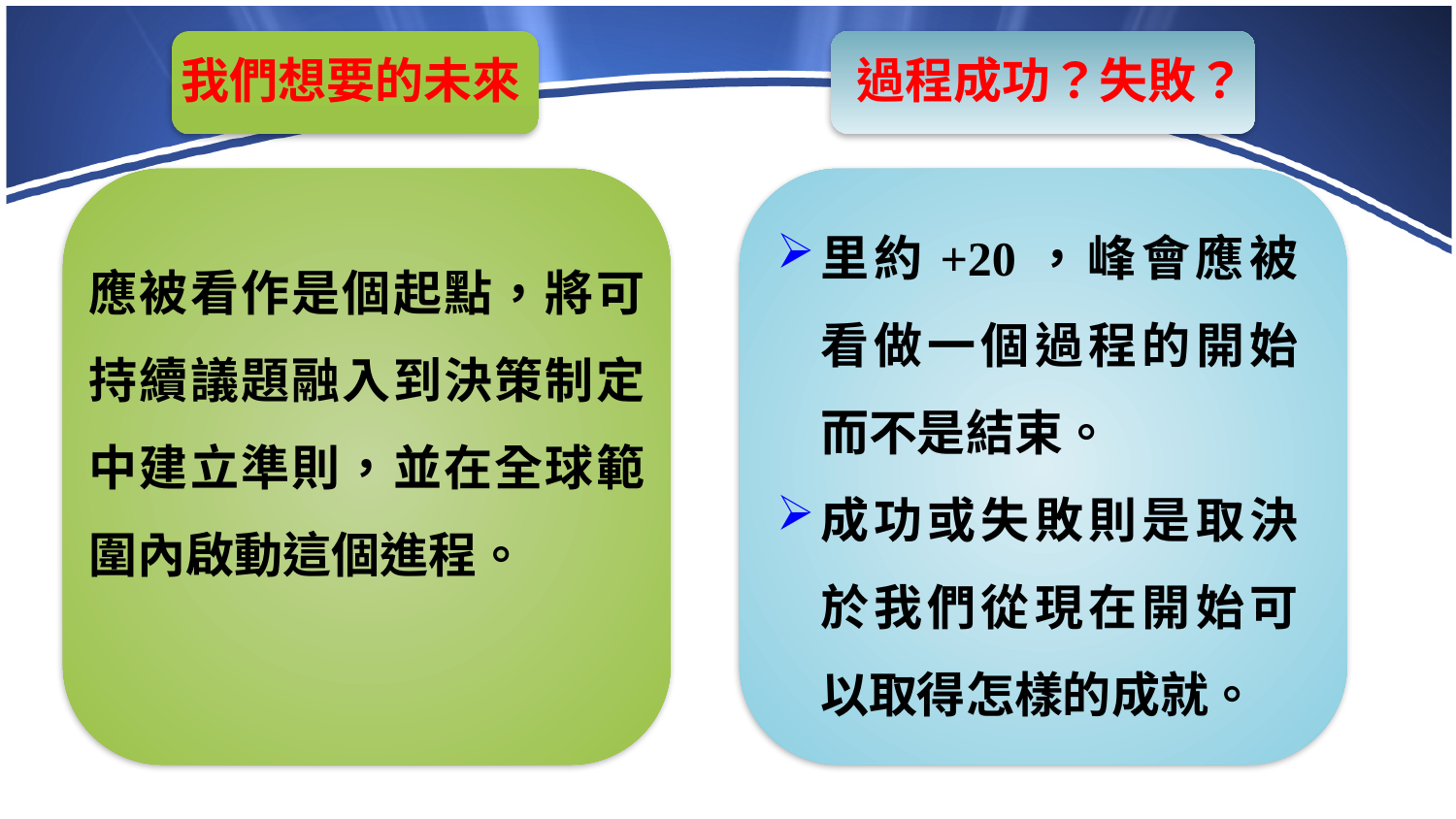

我們想要的未來
過程成功？失敗？

里約+20，峰會應被看做一個過程的開始而不是結束。
成功或失敗則是取決於我們從現在開始可以取得怎樣的成就。
應被看作是個起點，將可持續議題融入到決策制定中建立準則，並在全球範圍內啟動這個進程。